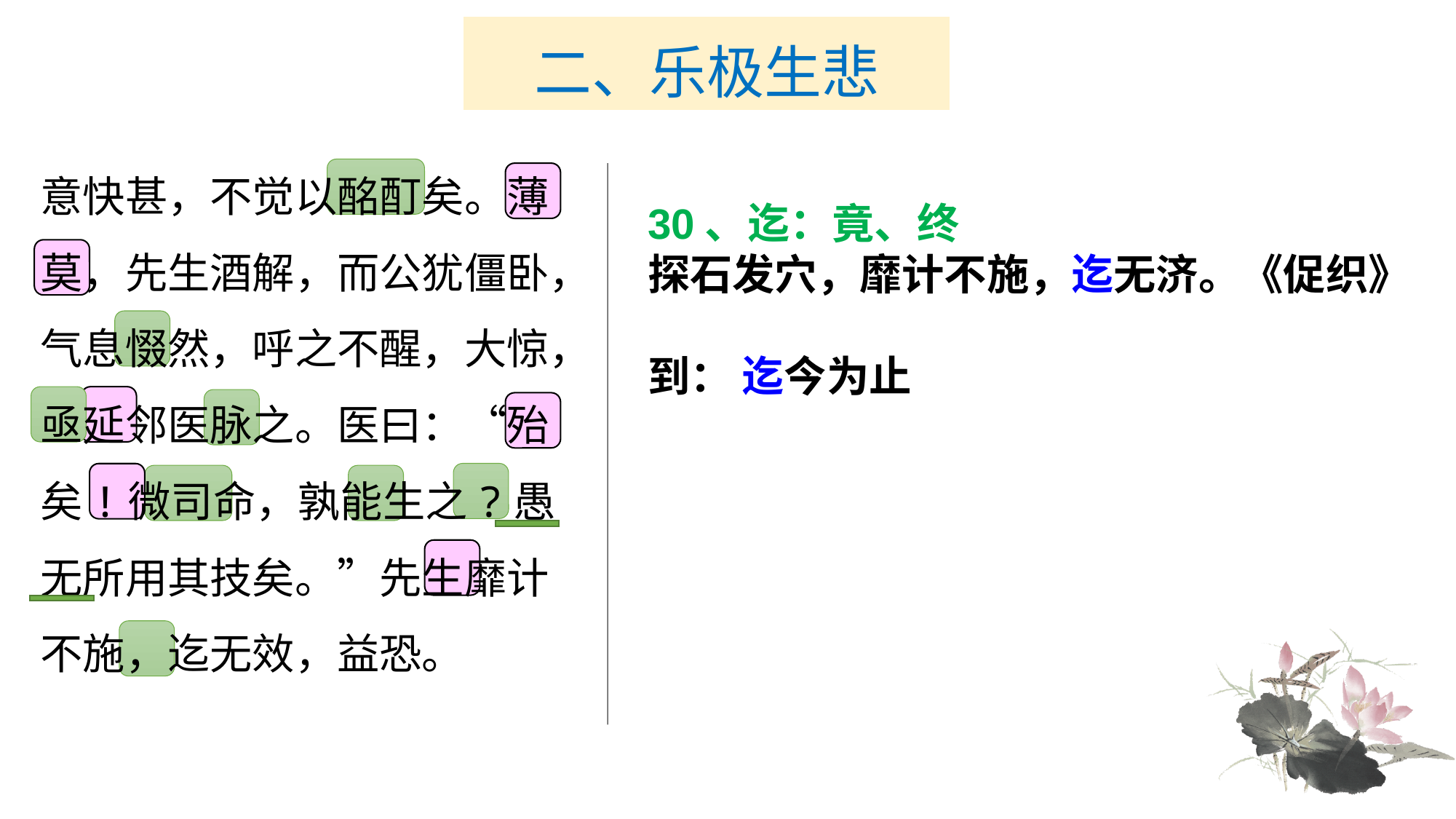

# 二、乐极生悲
意快甚，不觉以酩酊矣。薄莫，先生酒解，而公犹僵卧，气息惙然，呼之不醒，大惊，亟延邻医脉之。医曰：“殆矣!微司命，孰能生之?愚无所用其技矣。”先生靡计不施，迄无效，益恐。

30、迄：竟、终
探石发穴，靡计不施，迄无济。《促织》

到： 迄今为止